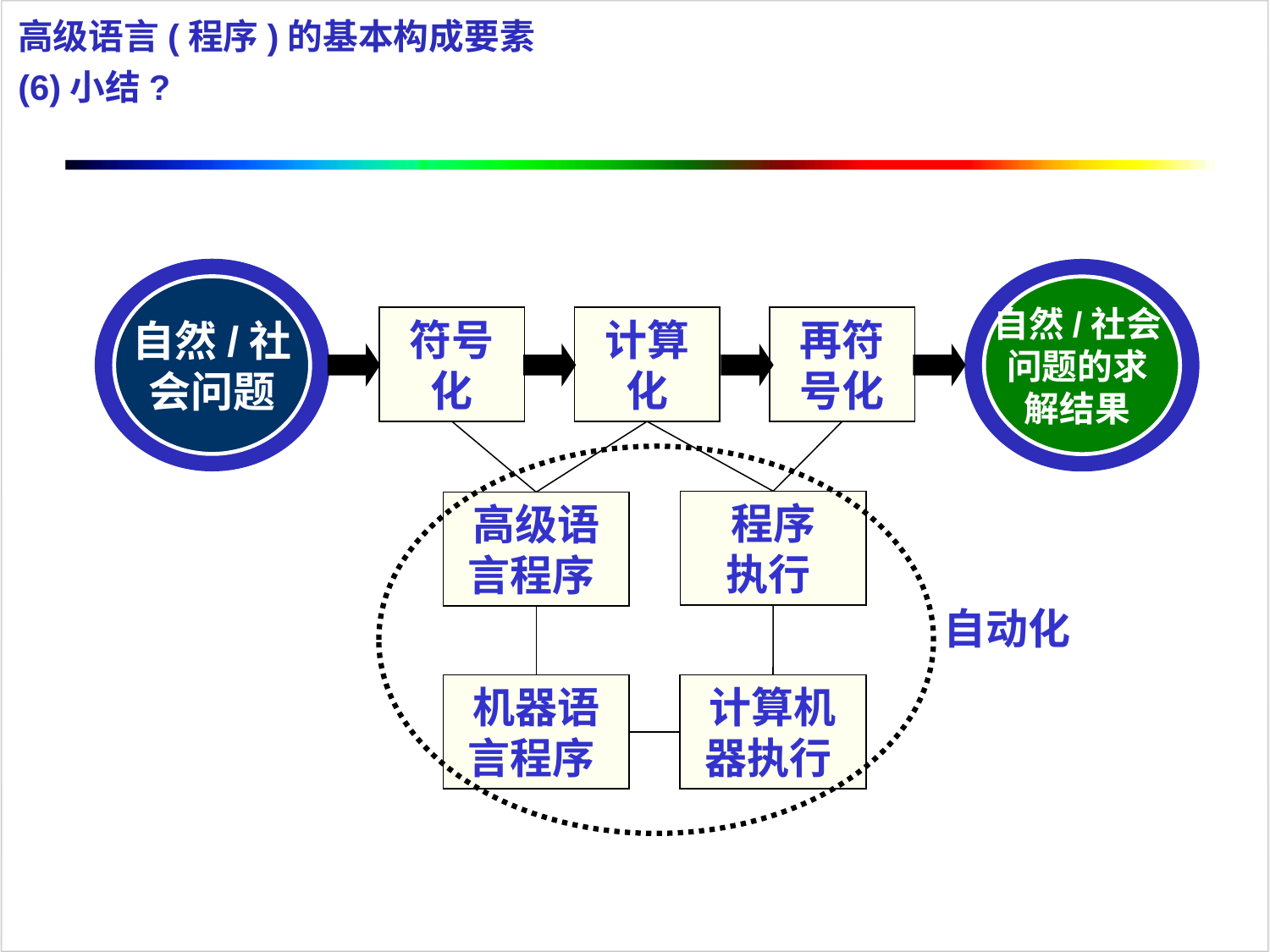

高级语言(程序)的基本构成要素
(6)小结?

自然/社会问题

自然/社会问题的求解结果
符号化
计算化
再符号化

程序
执行
高级语言程序
自动化
机器语言程序
计算机器执行